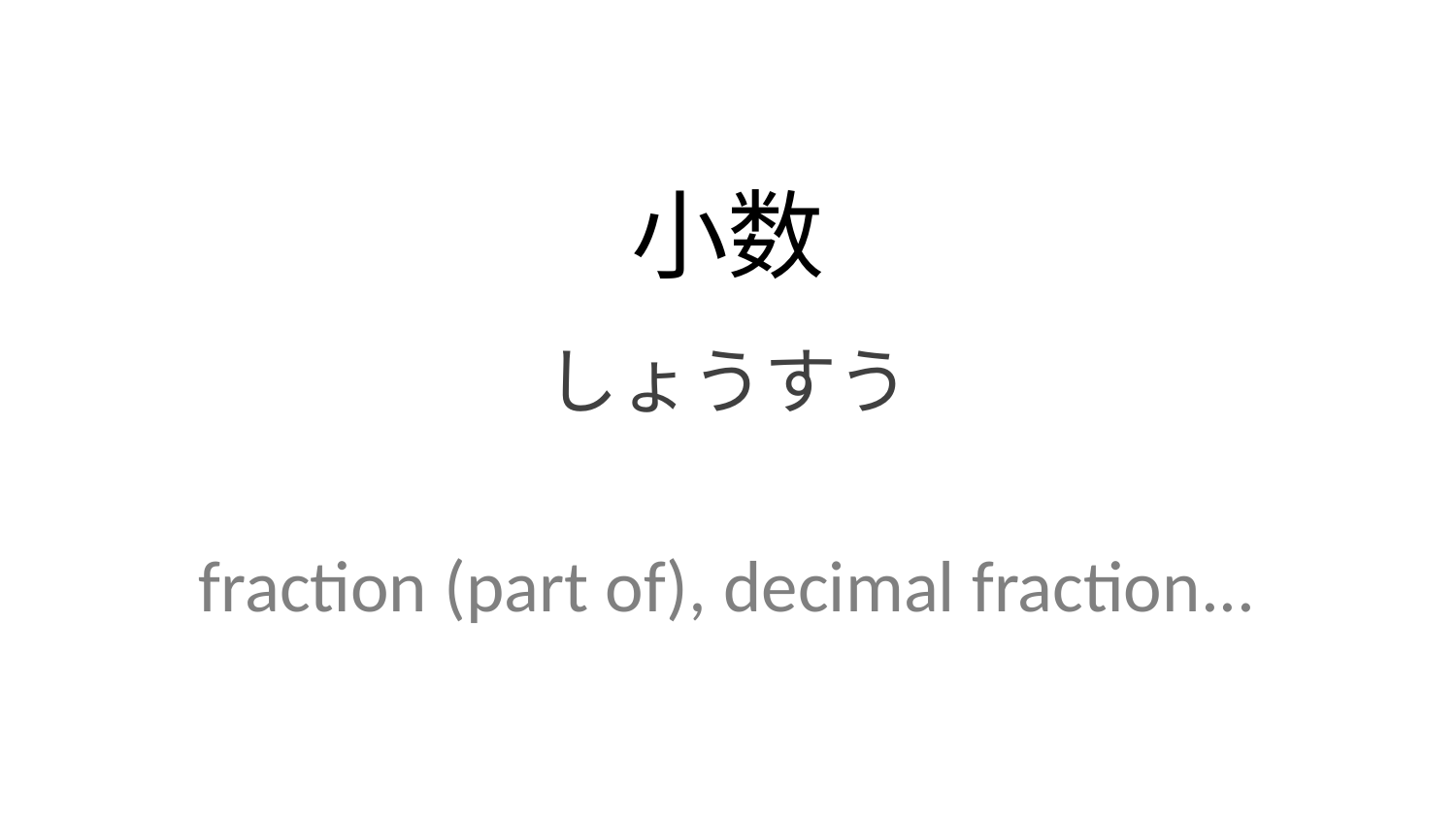

小数

しょうすう
fraction (part of), decimal fraction...